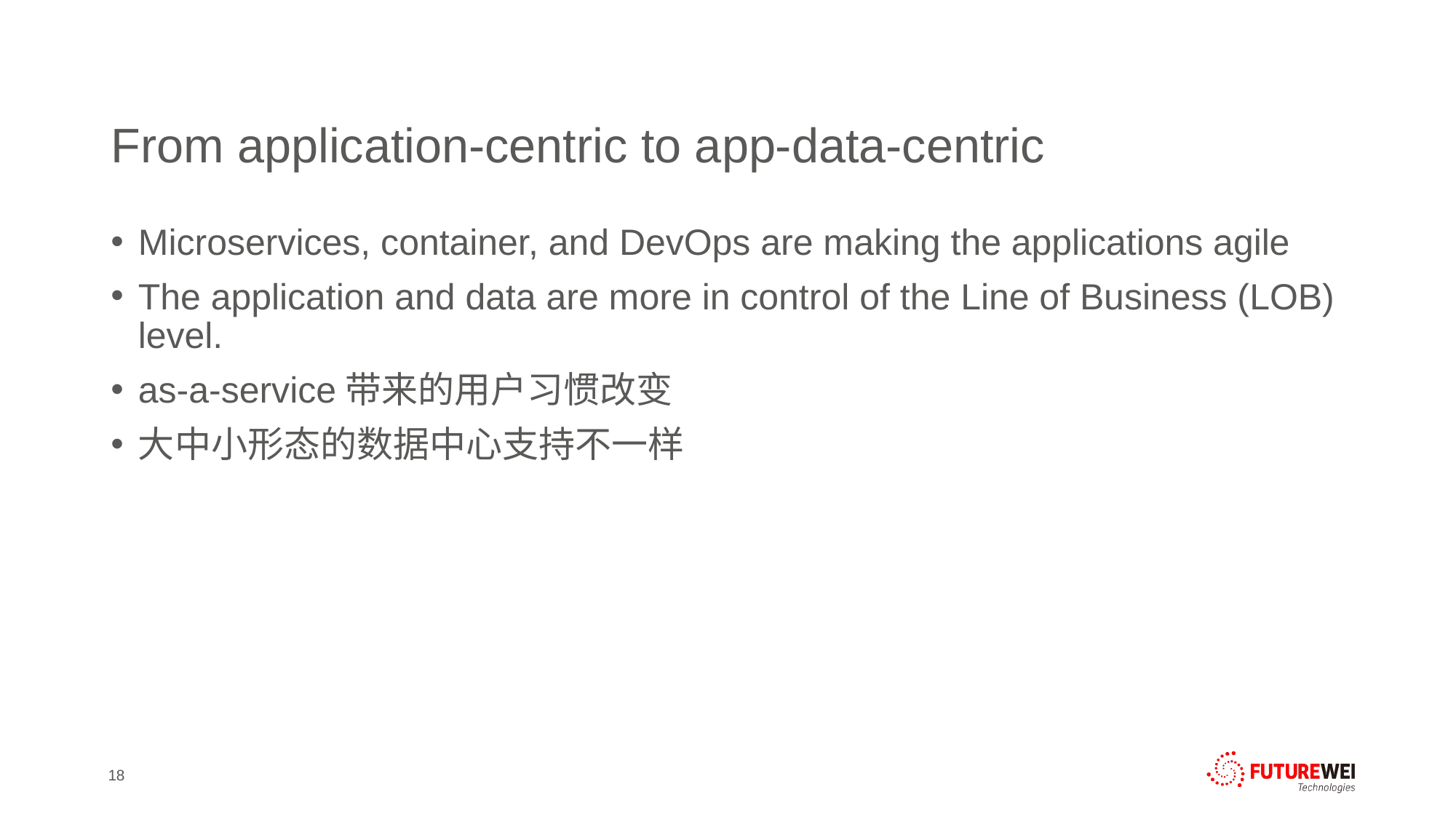

# From application-centric to app-data-centric
Microservices, container, and DevOps are making the applications agile
The application and data are more in control of the Line of Business (LOB) level.
as-a-service带来的用户习惯改变
大中小形态的数据中心支持不一样
18